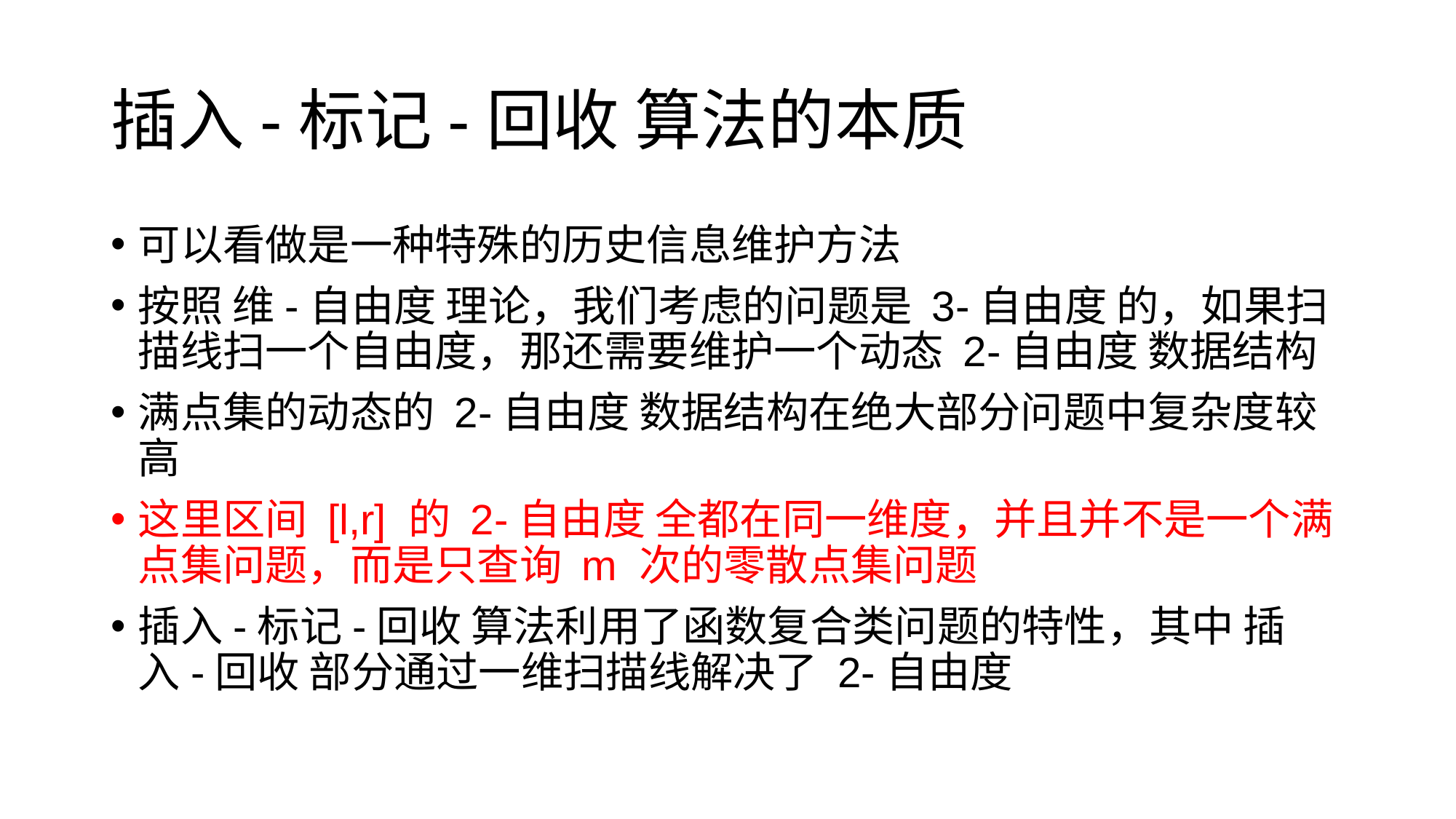

# 插入-标记-回收 算法的本质
可以看做是一种特殊的历史信息维护方法
按照 维-自由度 理论，我们考虑的问题是 3-自由度 的，如果扫描线扫一个自由度，那还需要维护一个动态 2-自由度 数据结构
满点集的动态的 2-自由度 数据结构在绝大部分问题中复杂度较高
这里区间 [l,r] 的 2-自由度 全都在同一维度，并且并不是一个满点集问题，而是只查询 m 次的零散点集问题
插入-标记-回收 算法利用了函数复合类问题的特性，其中 插入-回收 部分通过一维扫描线解决了 2-自由度